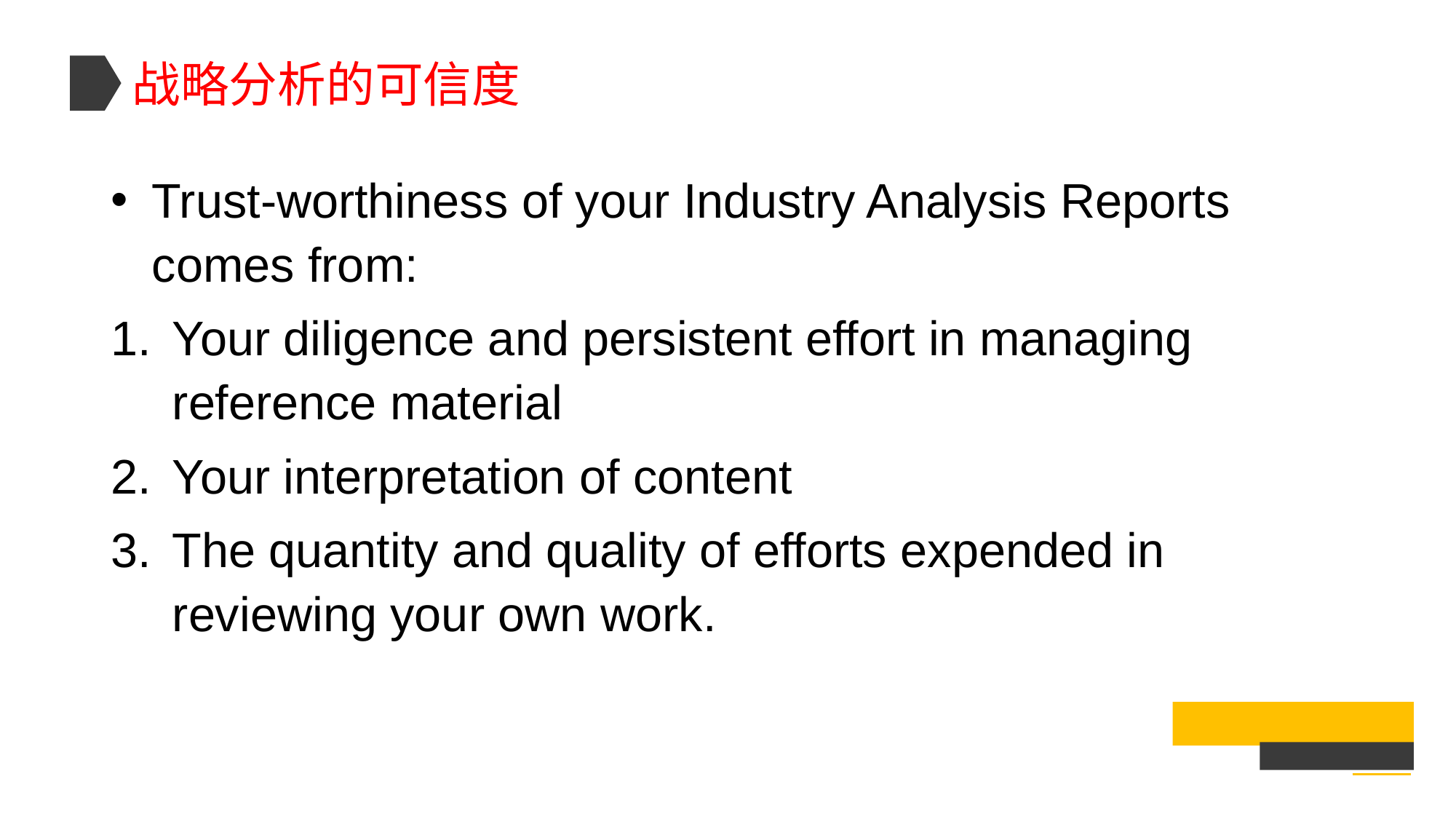

战略分析的可信度

Trust-worthiness of your Industry Analysis Reports comes from:
Your diligence and persistent effort in managing reference material
Your interpretation of content
The quantity and quality of efforts expended in reviewing your own work.